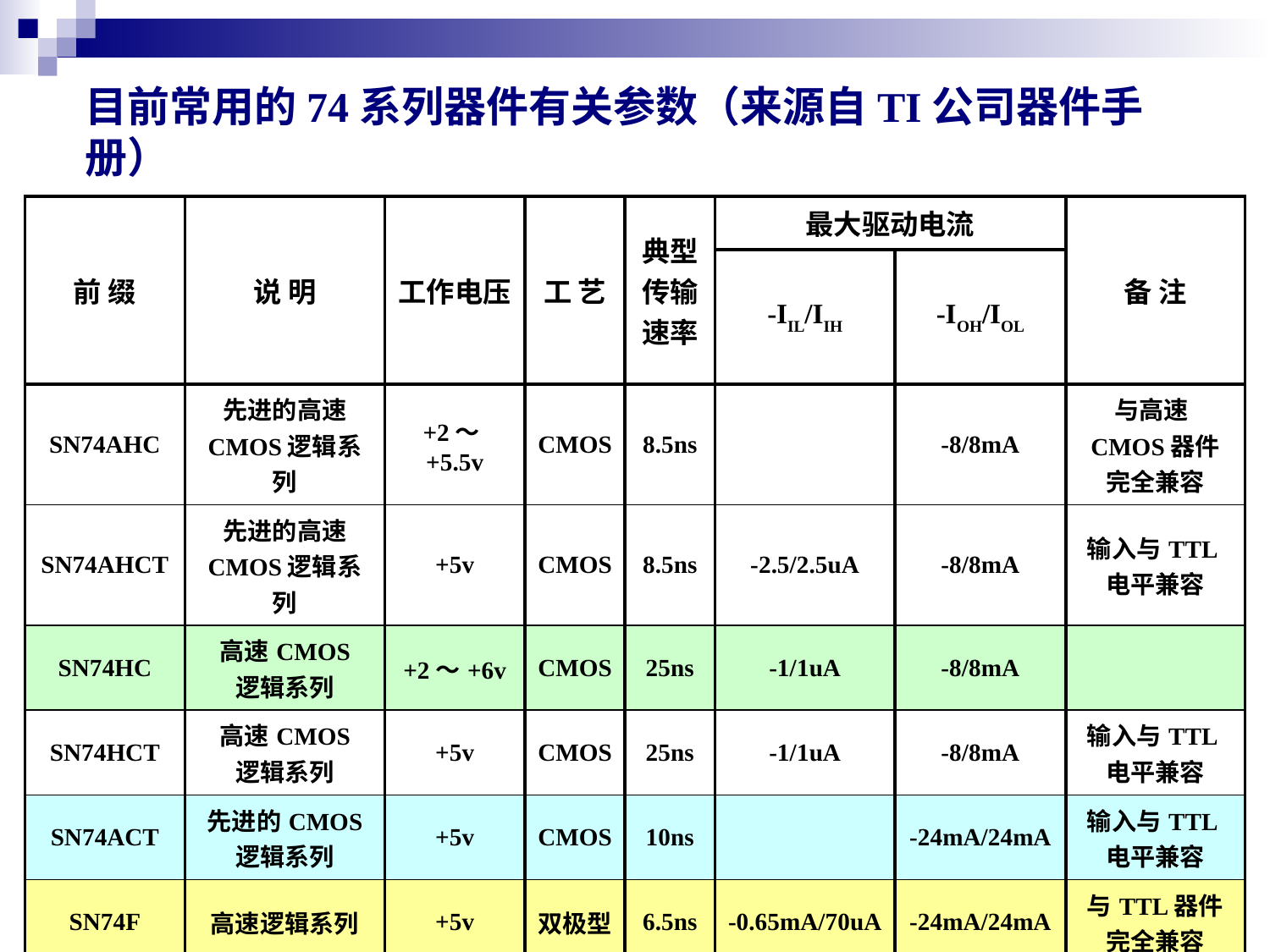

# 目前常用的74系列器件有关参数（来源自TI公司器件手册）
| 前 缀 | 说 明 | 工作电压 | 工 艺 | 典型 传输 速率 | 最大驱动电流 |  | 备 注 |
| --- | --- | --- | --- | --- | --- | --- | --- |
|  |  |  |  |  | -IIL/IIH | -IOH/IOL |  |
| SN74AHC | 先进的高速 CMOS逻辑系列 | +2～+5.5v | CMOS | 8.5ns |  | -8/8mA | 与高速CMOS器件完全兼容 |
| SN74AHCT | 先进的高速 CMOS逻辑系列 | +5v | CMOS | 8.5ns | -2.5/2.5uA | -8/8mA | 输入与TTL电平兼容 |
| SN74HC | 高速CMOS 逻辑系列 | +2～+6v | CMOS | 25ns | -1/1uA | -8/8mA |  |
| SN74HCT | 高速CMOS 逻辑系列 | +5v | CMOS | 25ns | -1/1uA | -8/8mA | 输入与TTL电平兼容 |
| SN74ACT | 先进的CMOS 逻辑系列 | +5v | CMOS | 10ns |  | -24mA/24mA | 输入与TTL电平兼容 |
| SN74F | 高速逻辑系列 | +5v | 双极型 | 6.5ns | -0.65mA/70uA | -24mA/24mA | 与TTL器件完全兼容 |
| SN74ALS | 先进的 低功耗系列 | +5v | 双极型 | 10ns |  | -15/24mA | 与TTL器件完全兼容 |
12